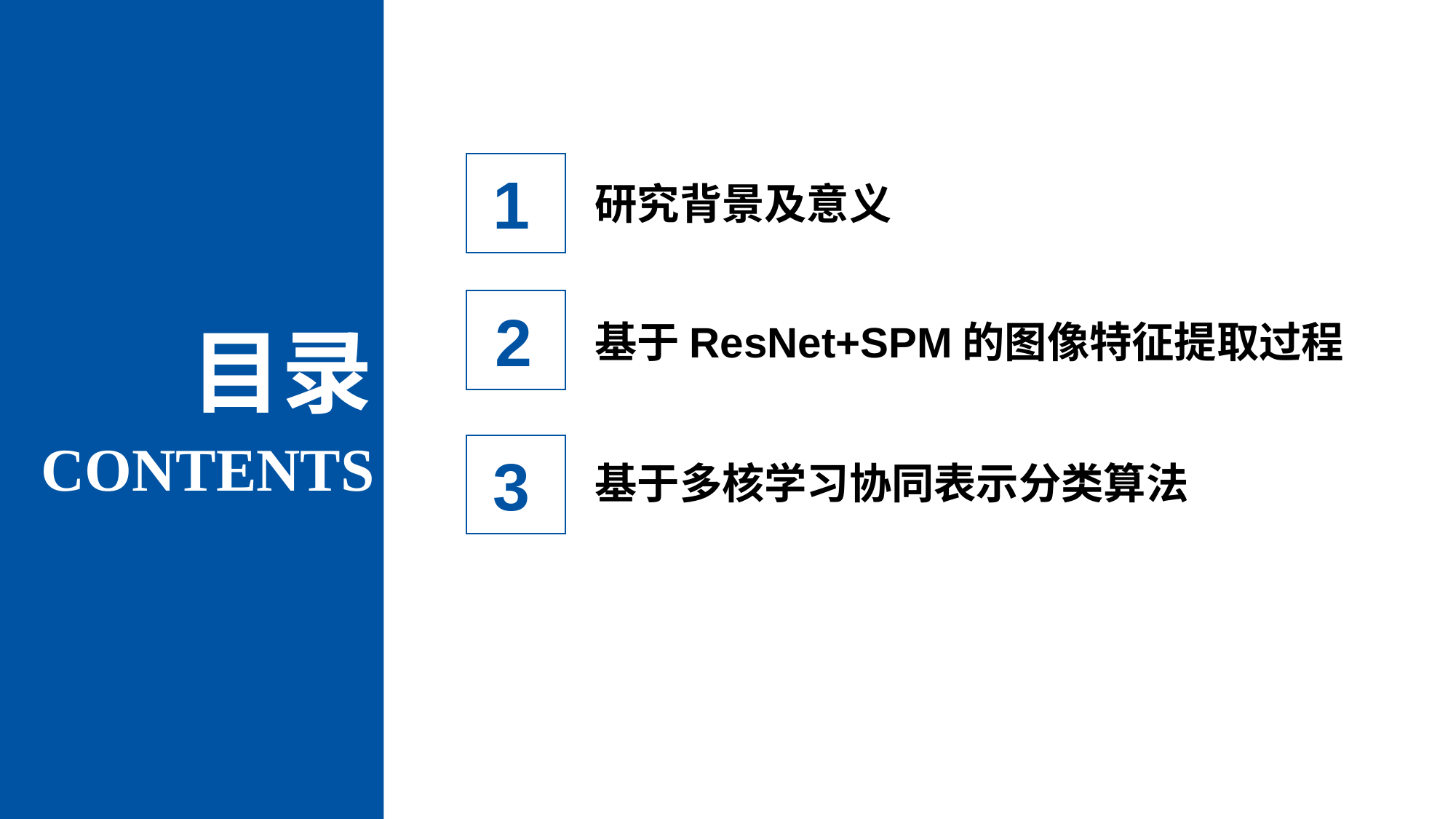

1
研究背景及意义

2
基于ResNet+SPM的图像特征提取过程
目录
CONTENTS

3
基于多核学习协同表示分类算法